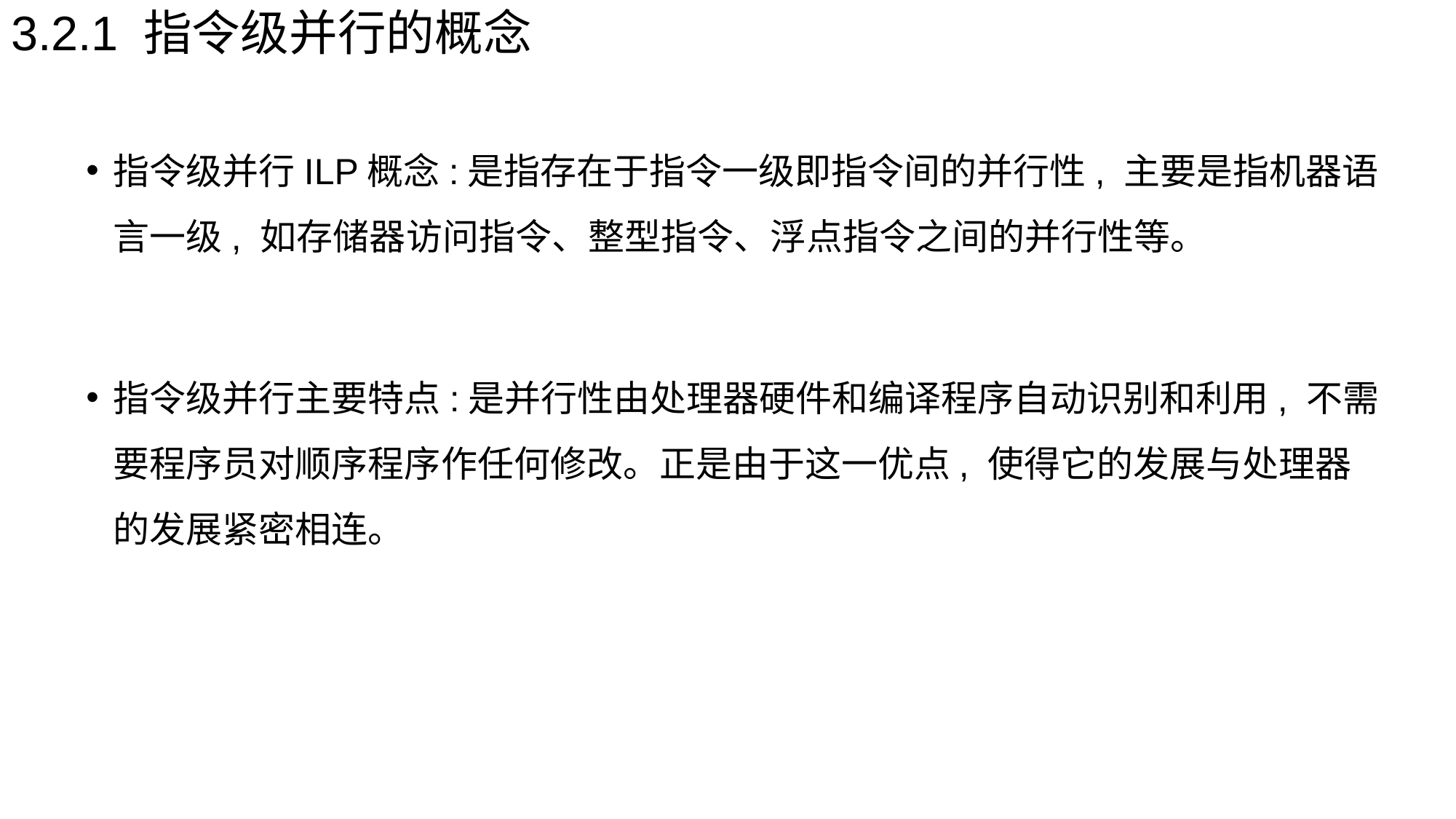

3.2.1 指令级并行的概念
指令级并行ILP概念:是指存在于指令一级即指令间的并行性, 主要是指机器语言一级, 如存储器访问指令、整型指令、浮点指令之间的并行性等。

指令级并行主要特点:是并行性由处理器硬件和编译程序自动识别和利用, 不需要程序员对顺序程序作任何修改。正是由于这一优点, 使得它的发展与处理器的发展紧密相连。